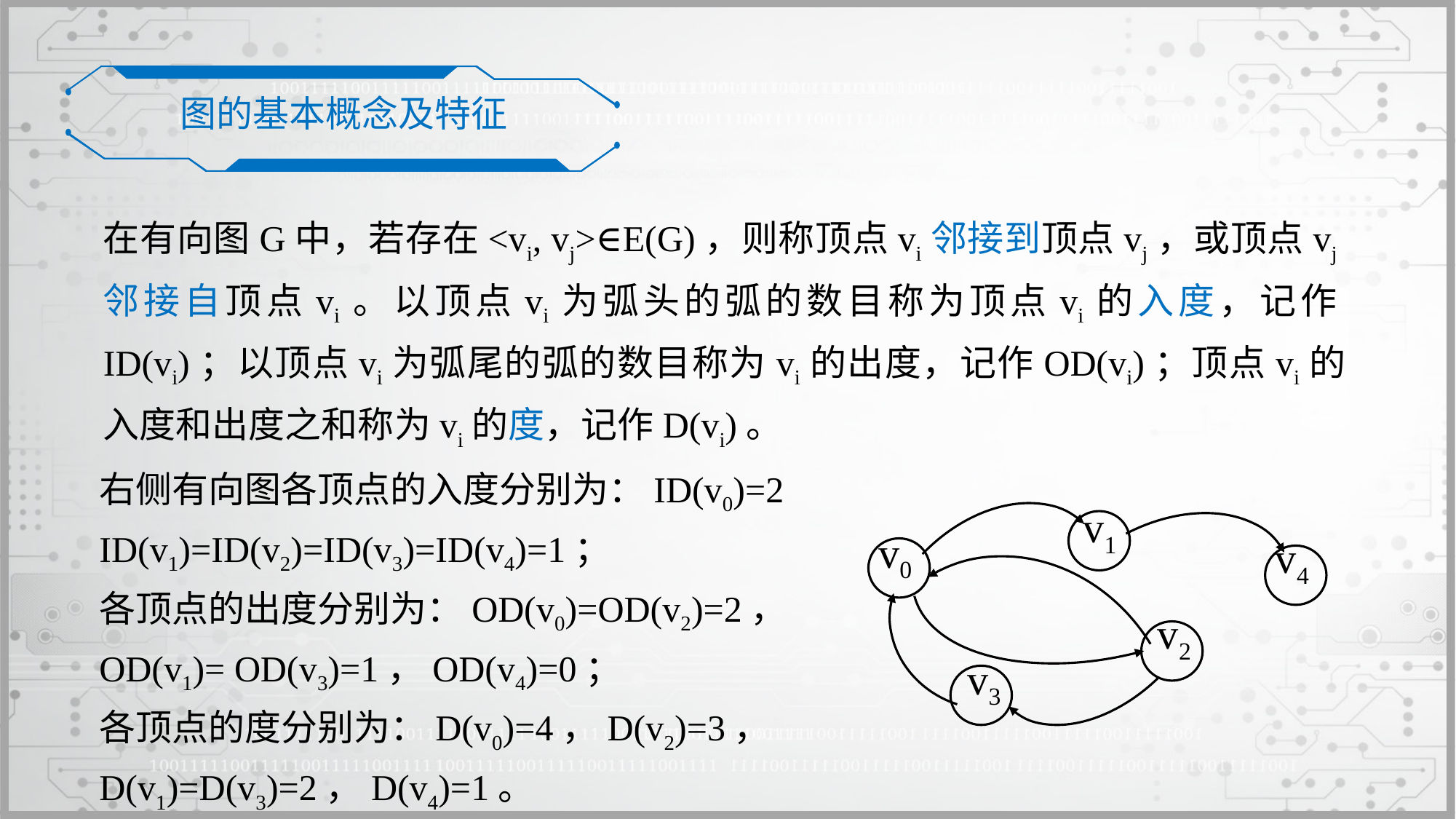

图的基本概念及特征
在有向图G中，若存在<vi, vj>∈E(G)，则称顶点vi邻接到顶点vj，或顶点vj邻接自顶点vi。以顶点vi为弧头的弧的数目称为顶点vi的入度，记作ID(vi)；以顶点vi为弧尾的弧的数目称为vi的出度，记作OD(vi)；顶点vi的入度和出度之和称为vi的度，记作D(vi)。

v1

v0

v4

v2

v3

右侧有向图各顶点的入度分别为：ID(v0)=2 ID(v1)=ID(v2)=ID(v3)=ID(v4)=1；
各顶点的出度分别为：OD(v0)=OD(v2)=2，OD(v1)= OD(v3)=1，OD(v4)=0；
各顶点的度分别为：D(v0)=4，D(v2)=3，D(v1)=D(v3)=2，D(v4)=1。